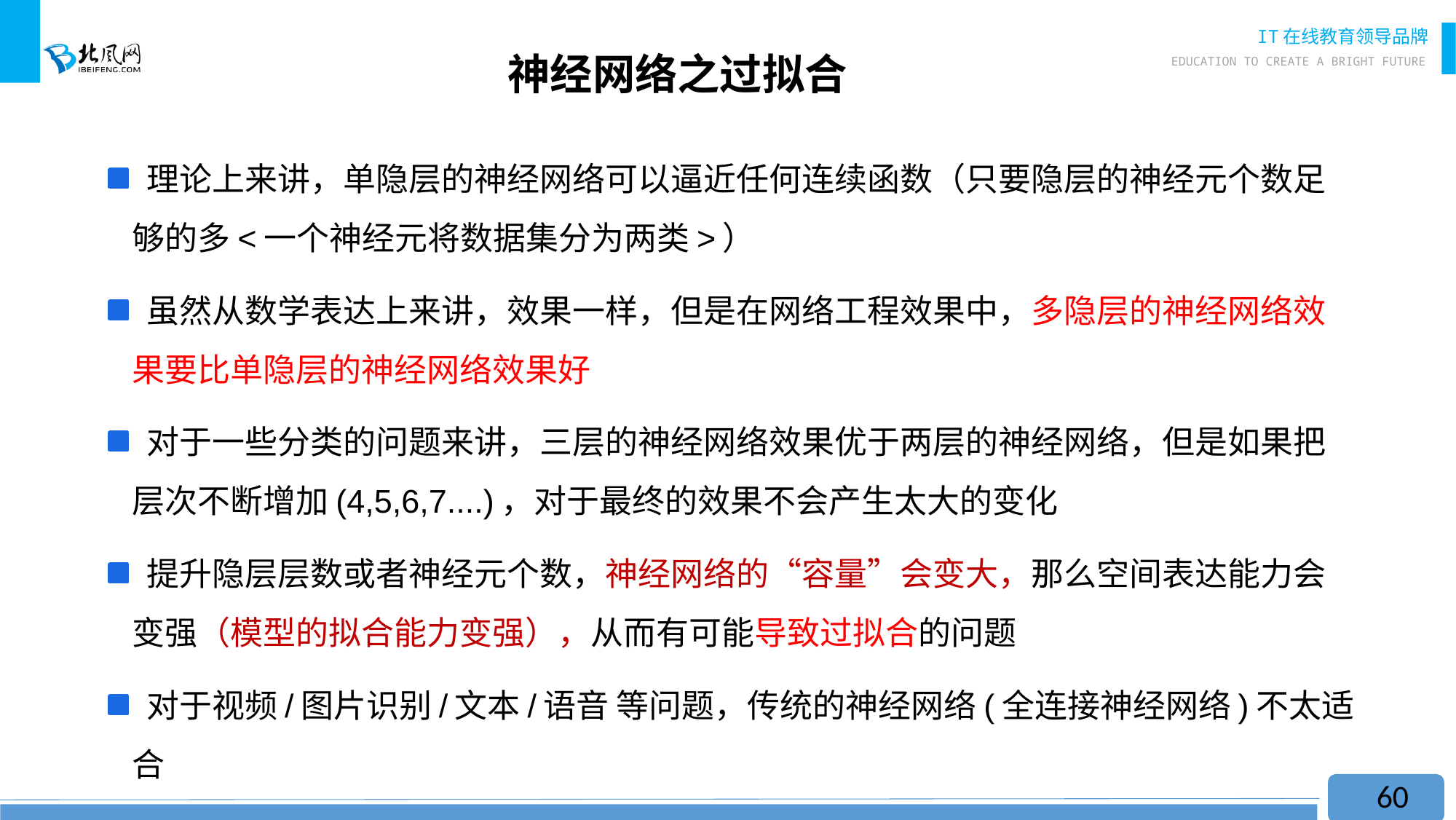

# 神经网络之过拟合
 理论上来讲，单隐层的神经网络可以逼近任何连续函数（只要隐层的神经元个数足够的多<一个神经元将数据集分为两类>）
 虽然从数学表达上来讲，效果一样，但是在网络工程效果中，多隐层的神经网络效果要比单隐层的神经网络效果好
 对于一些分类的问题来讲，三层的神经网络效果优于两层的神经网络，但是如果把层次不断增加(4,5,6,7....)，对于最终的效果不会产生太大的变化
 提升隐层层数或者神经元个数，神经网络的“容量”会变大，那么空间表达能力会变强（模型的拟合能力变强），从而有可能导致过拟合的问题
 对于视频/图片识别/文本/语音 等问题，传统的神经网络(全连接神经网络)不太适合